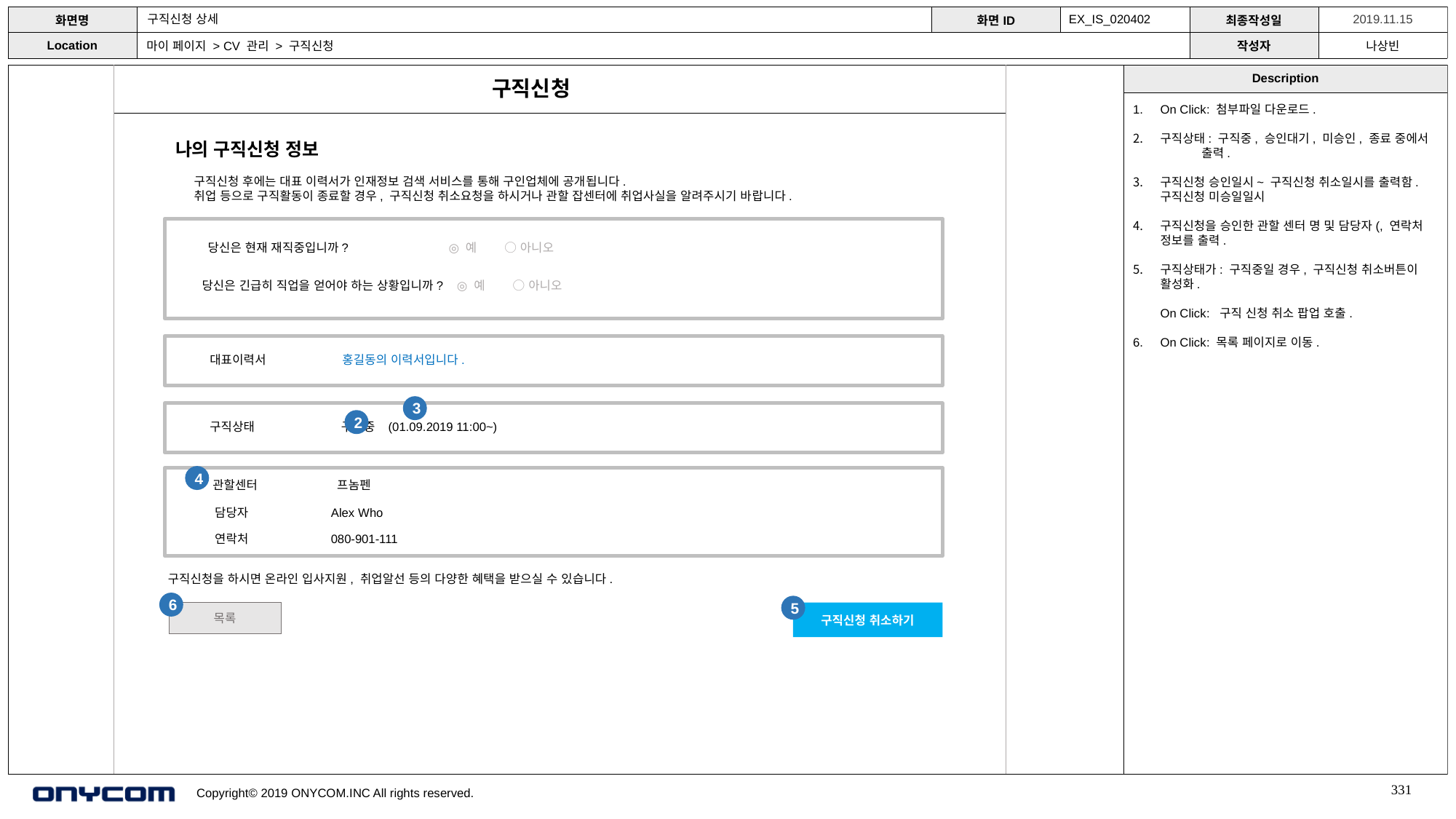

구직신청 상세
EX_IS_020402
마이 페이지 > CV 관리 > 구직신청
구직신청
On Click: 첨부파일 다운로드.

구직상태: 구직중, 승인대기, 미승인, 종료 중에서
            출력.

구직신청 승인일시~ 구직신청 취소일시를 출력함.
구직신청 미승일일시

구직신청을 승인한 관할 센터 명 및 담당자(, 연락처 정보를 출력.

구직상태가: 구직중일 경우, 구직신청 취소버튼이 활성화.
On Click:  구직 신청 취소 팝업 호출.

On Click: 목록 페이지로 이동.

나의 구직신청 정보
구직신청 후에는 대표 이력서가 인재정보 검색 서비스를 통해 구인업체에 공개됩니다.
취업 등으로 구직활동이 종료할 경우, 구직신청 취소요청을 하시거나 관할 잡센터에 취업사실을 알려주시기 바랍니다.

당신은 현재 재직중입니까?                             ◎ 예        ○ 아니오

         당신은 긴급히 직업을 얻어야 하는 상황입니까?    ◎ 예        ○ 아니오

대표이력서                      홍길동의 이력서입니다.
3

2
구직상태                         구직중   (01.09.2019 11:00~)
4

관할센터                       프놈펜
담당자                       Alex Who
연락처                       080-901-111
구직신청을 하시면 온라인 입사지원, 취업알선 등의 다양한 혜택을 받으실 수 있습니다.
6
5
목록
구직신청 취소하기
331